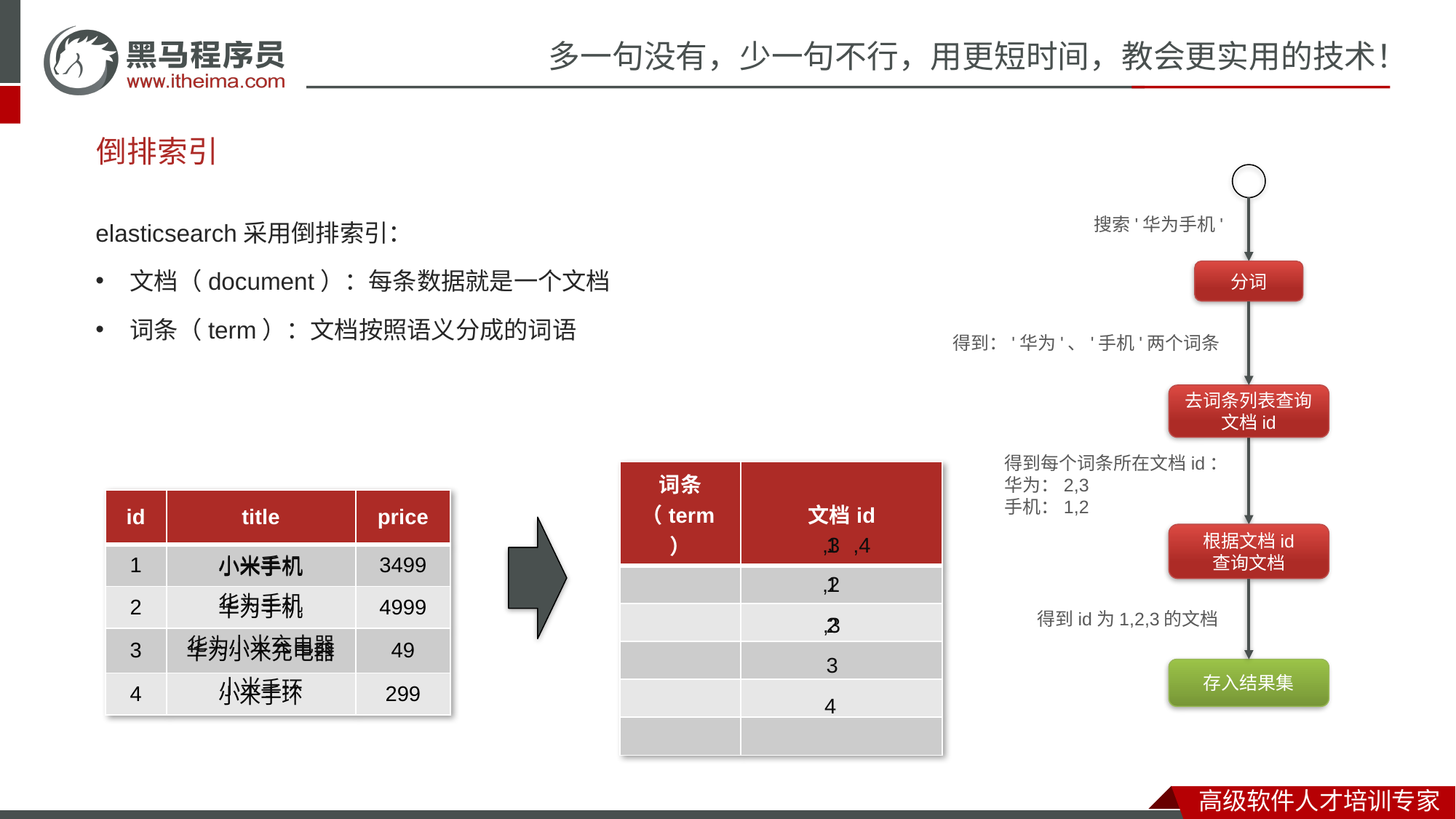

# 倒排索引

elasticsearch采用倒排索引：
文档（document）：每条数据就是一个文档
词条（term）：文档按照语义分成的词语
搜索'华为手机'
分词
得到：'华为'、'手机'两个词条
去词条列表查询文档id
得到每个词条所在文档id：
华为：2,3
手机：1,2
| 词条（term） | 文档id |
| --- | --- |
|  |  |
|  |  |
|  |  |
|  |  |
|  |  |
| id | title | price |
| --- | --- | --- |
| 1 | 小米手机 | 3499 |
| 2 | 华为手机 | 4999 |
| 3 | 华为小米充电器 | 49 |
| 4 | 小米手环 | 299 |

根据文档id
查询文档
,4
,3
1
小米
手机
1
,2
华为
手机
得到id为1,2,3的文档
,3
2
小米
充电器
华为
3
存入结果集
小米
手环
4